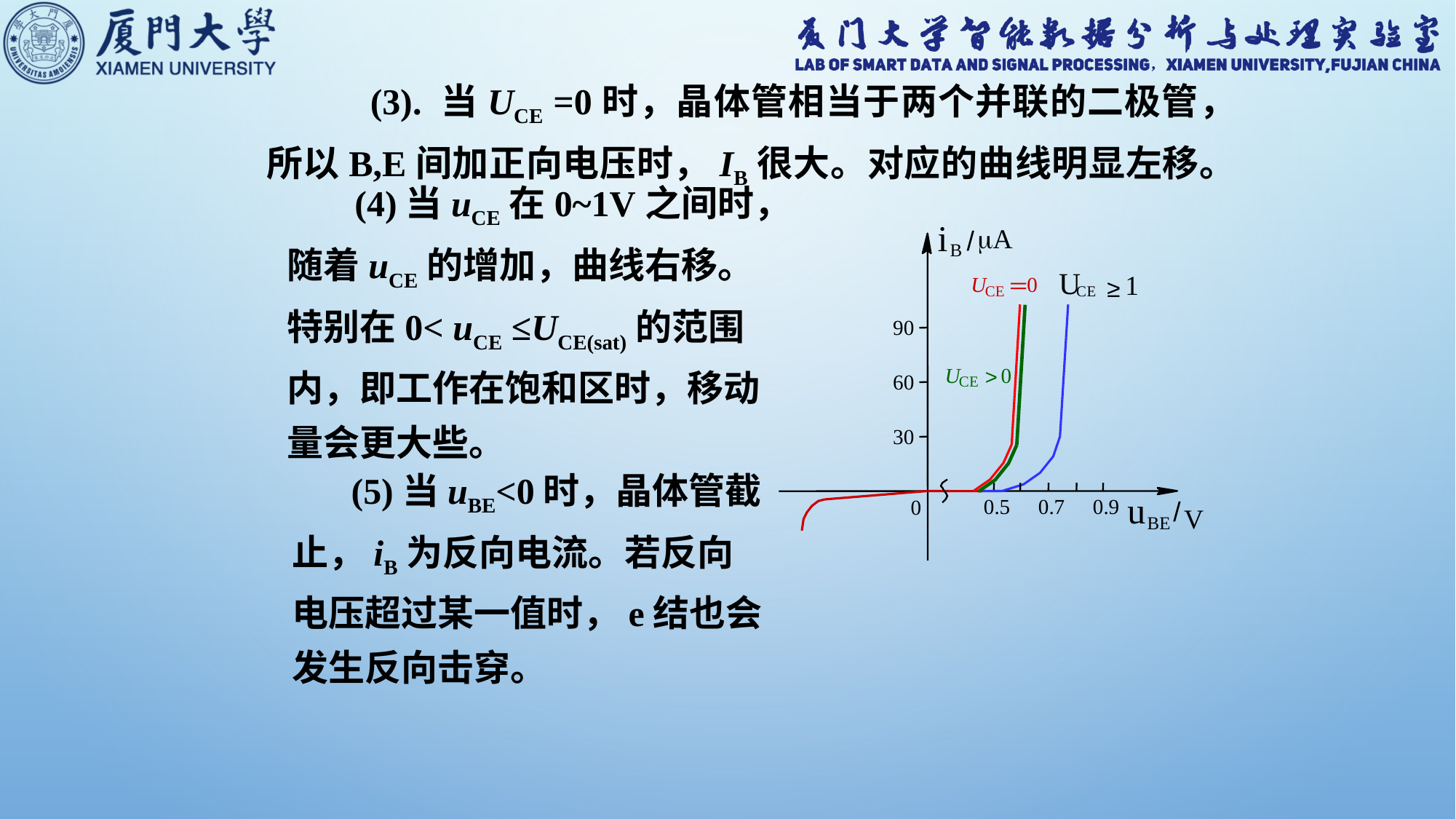

(3). 当uCE =0时，晶体管相当于两个并联的二极管，所以b,e间加正向电压时，iB很大。对应的曲线明显左移。
    (4)当uCE在0~1V之间时，
随着uCE的增加，曲线右移。
特别在0< uCE ≤UCE(sat)的范围
内，即工作在饱和区时，移动
量会更大些。
i
μA
/

B

U
1
≥
C
E

90

60

30

u

0.5
0.7
0.9
0
/

V
BE
U
0
＝
C
E

U
0
>
C
E

           (5)当uBE<0时，晶体管截止，iB为反向电流。若反向电压超过某一值时，e结也会发生反向击穿。
238